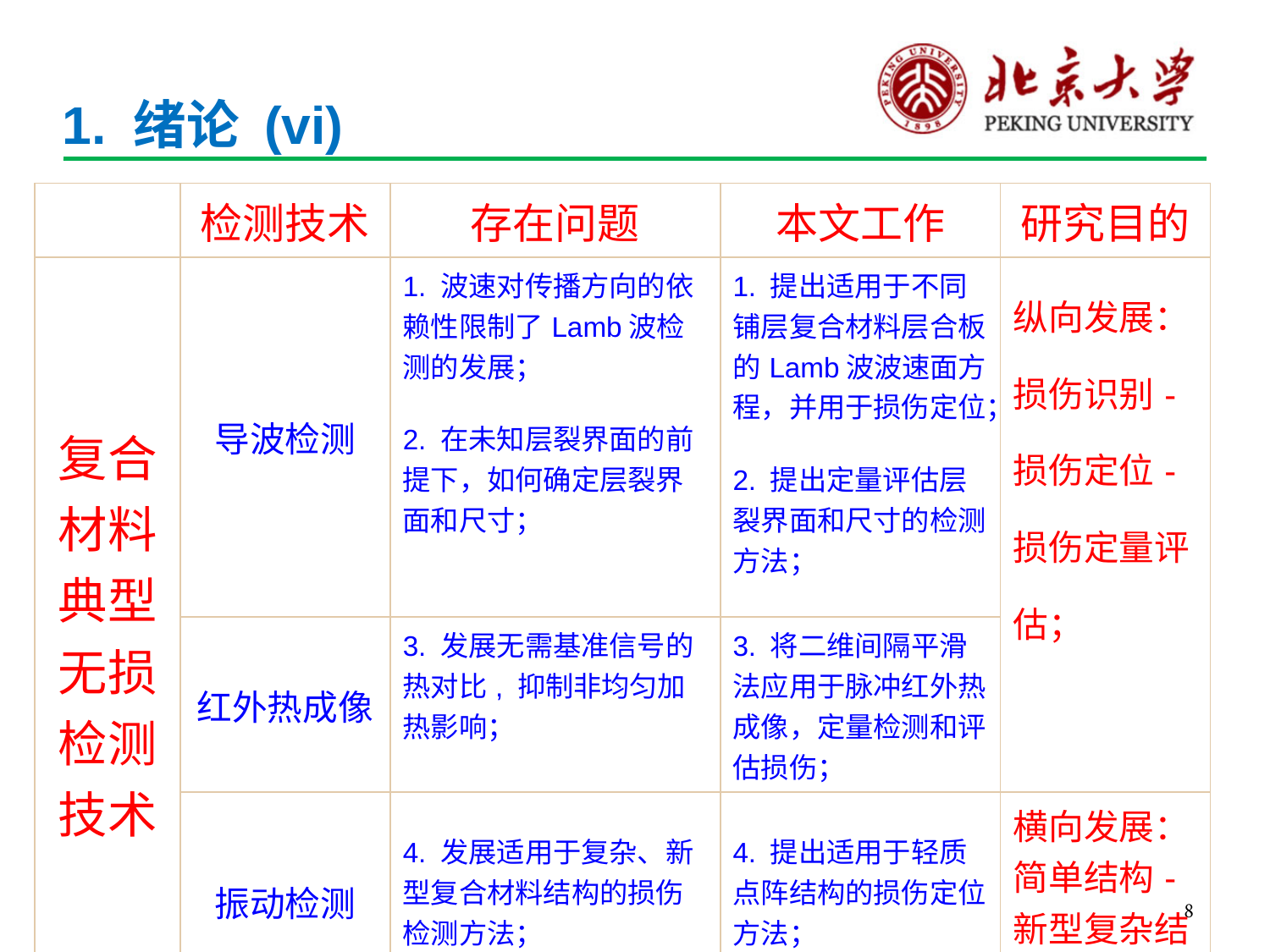

# 1. 绪论 (vi)
|  | 检测技术 | 存在问题 | 本文工作 | 研究目的 |
| --- | --- | --- | --- | --- |
| 复合材料典型无损检测技术 | 导波检测 | 1. 波速对传播方向的依赖性限制了Lamb波检测的发展； 2. 在未知层裂界面的前提下，如何确定层裂界面和尺寸； | 1. 提出适用于不同铺层复合材料层合板的Lamb波波速面方程，并用于损伤定位； 2. 提出定量评估层裂界面和尺寸的检测方法； | 纵向发展： 损伤识别-损伤定位-损伤定量评估； |
|  | 红外热成像 | 3. 发展无需基准信号的热对比, 抑制非均匀加热影响； | 3. 将二维间隔平滑法应用于脉冲红外热成像，定量检测和评估损伤； |  |
|  | 振动检测 | 4. 发展适用于复杂、新型复合材料结构的损伤检测方法； | 4. 提出适用于轻质点阵结构的损伤定位方法； | 横向发展： 简单结构-新型复杂结构； |
8